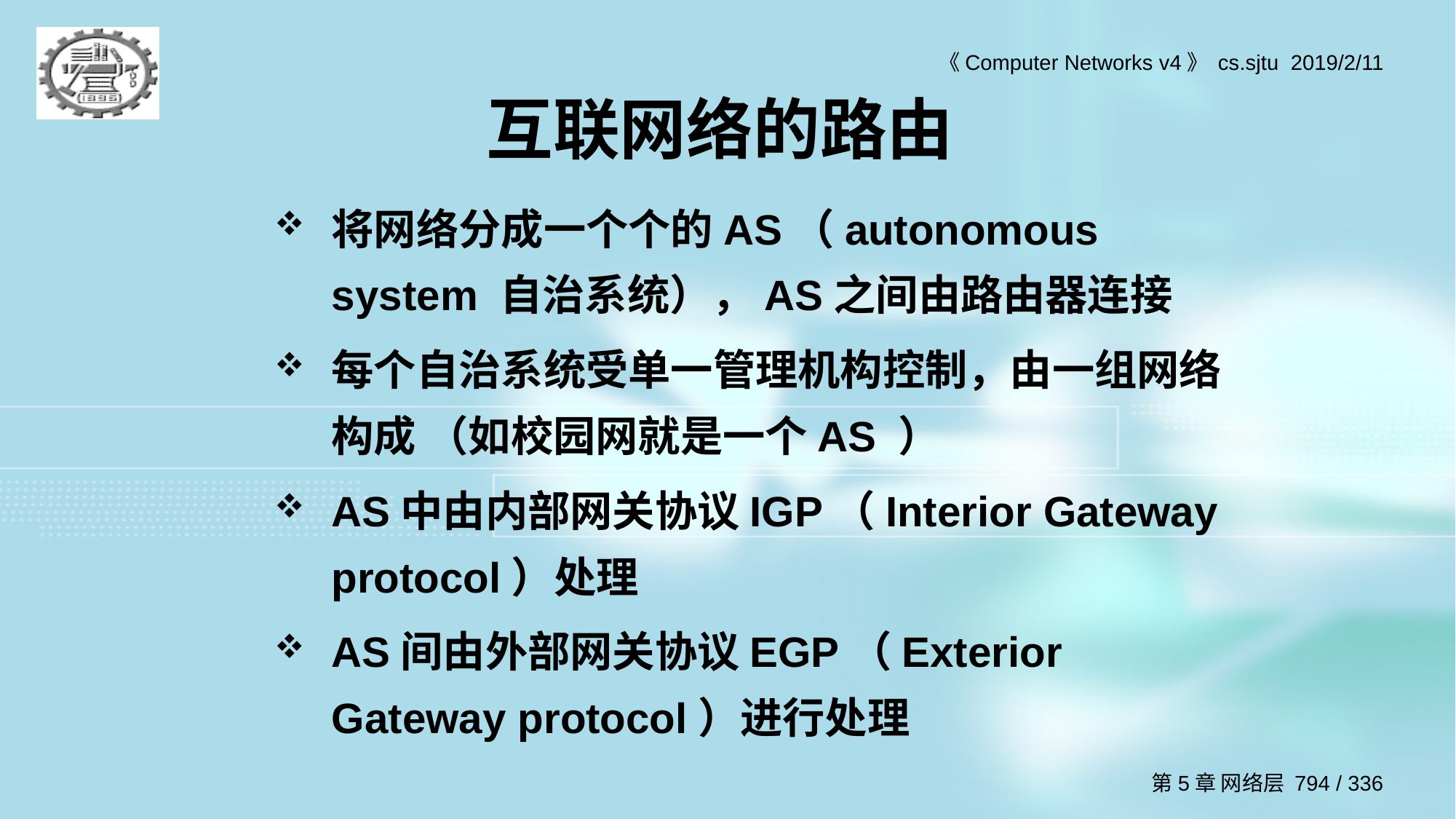

# 互联网络的路由
将网络分成一个个的AS（autonomous system 自治系统），AS之间由路由器连接
每个自治系统受单一管理机构控制，由一组网络构成 （如校园网就是一个AS ）
AS中由内部网关协议IGP（Interior Gateway protocol）处理
AS间由外部网关协议EGP（Exterior Gateway protocol）进行处理